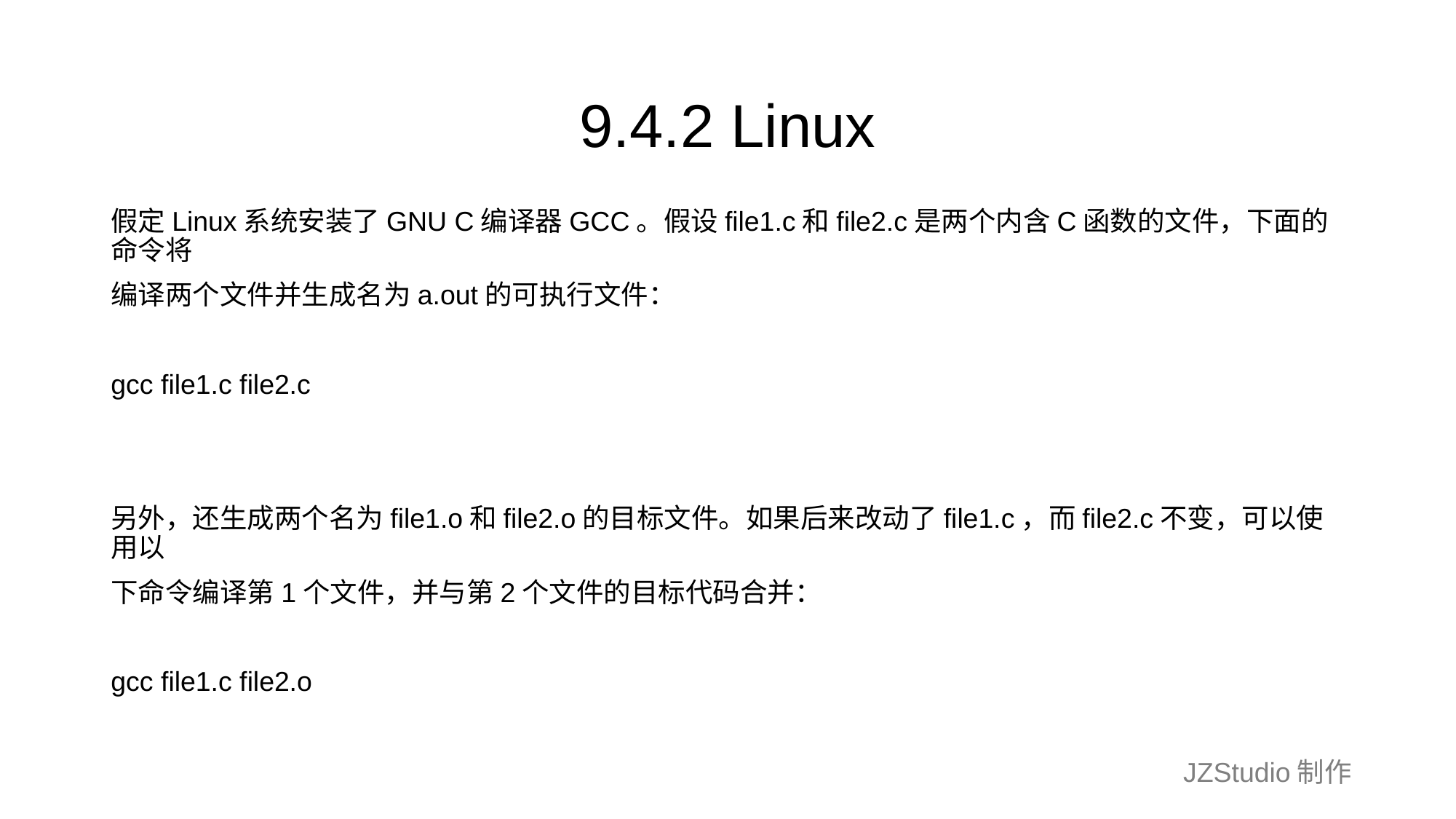

# 9.4.2 Linux
假定Linux系统安装了GNU C编译器GCC。假设file1.c和file2.c是两个内含C函数的文件，下面的命令将
编译两个文件并生成名为a.out的可执行文件：

gcc file1.c file2.c

另外，还生成两个名为file1.o和file2.o的目标文件。如果后来改动了file1.c，而file2.c不变，可以使用以
下命令编译第1个文件，并与第2个文件的目标代码合并：

gcc file1.c file2.o